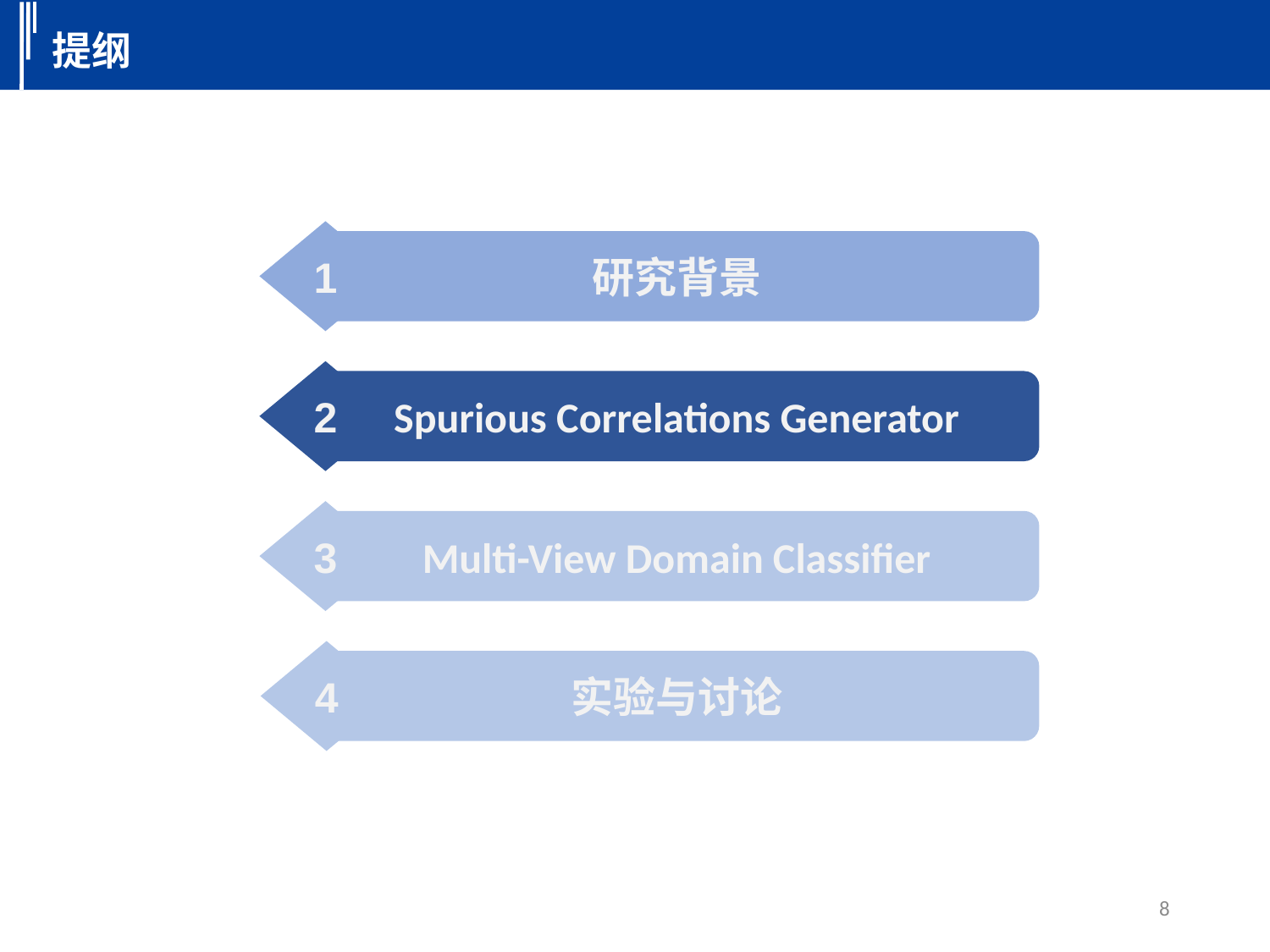

提纲
1
研究背景
2
Spurious Correlations Generator
3
Multi-View Domain Classifier
4
实验与讨论
8